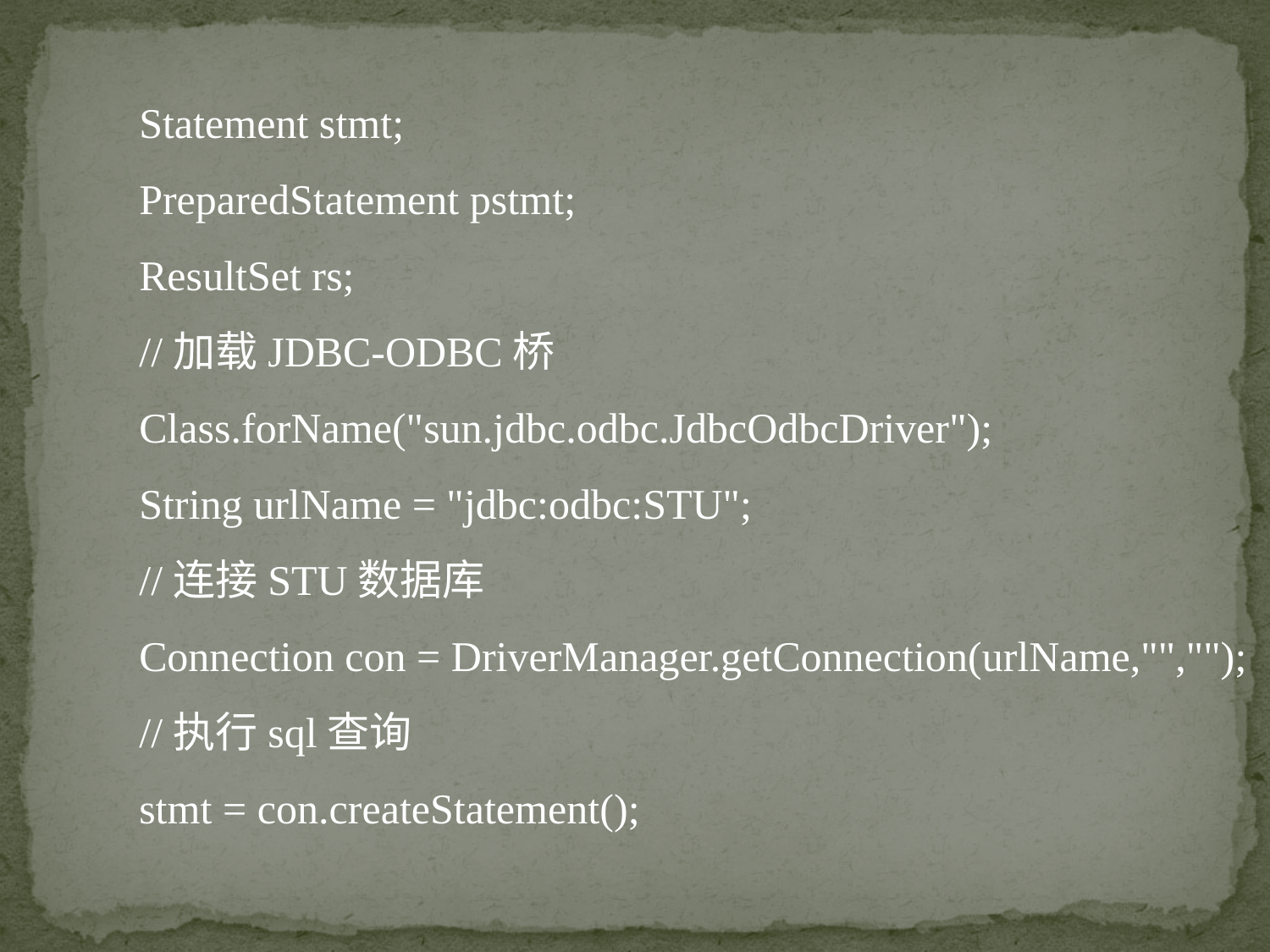

Statement stmt;
	PreparedStatement pstmt;
	ResultSet rs;
	//加载JDBC-ODBC桥
	Class.forName("sun.jdbc.odbc.JdbcOdbcDriver");
	String urlName = "jdbc:odbc:STU";
            //连接STU数据库
	Connection con = DriverManager.getConnection(urlName,"","");
            //执行sql查询
	stmt = con.createStatement();